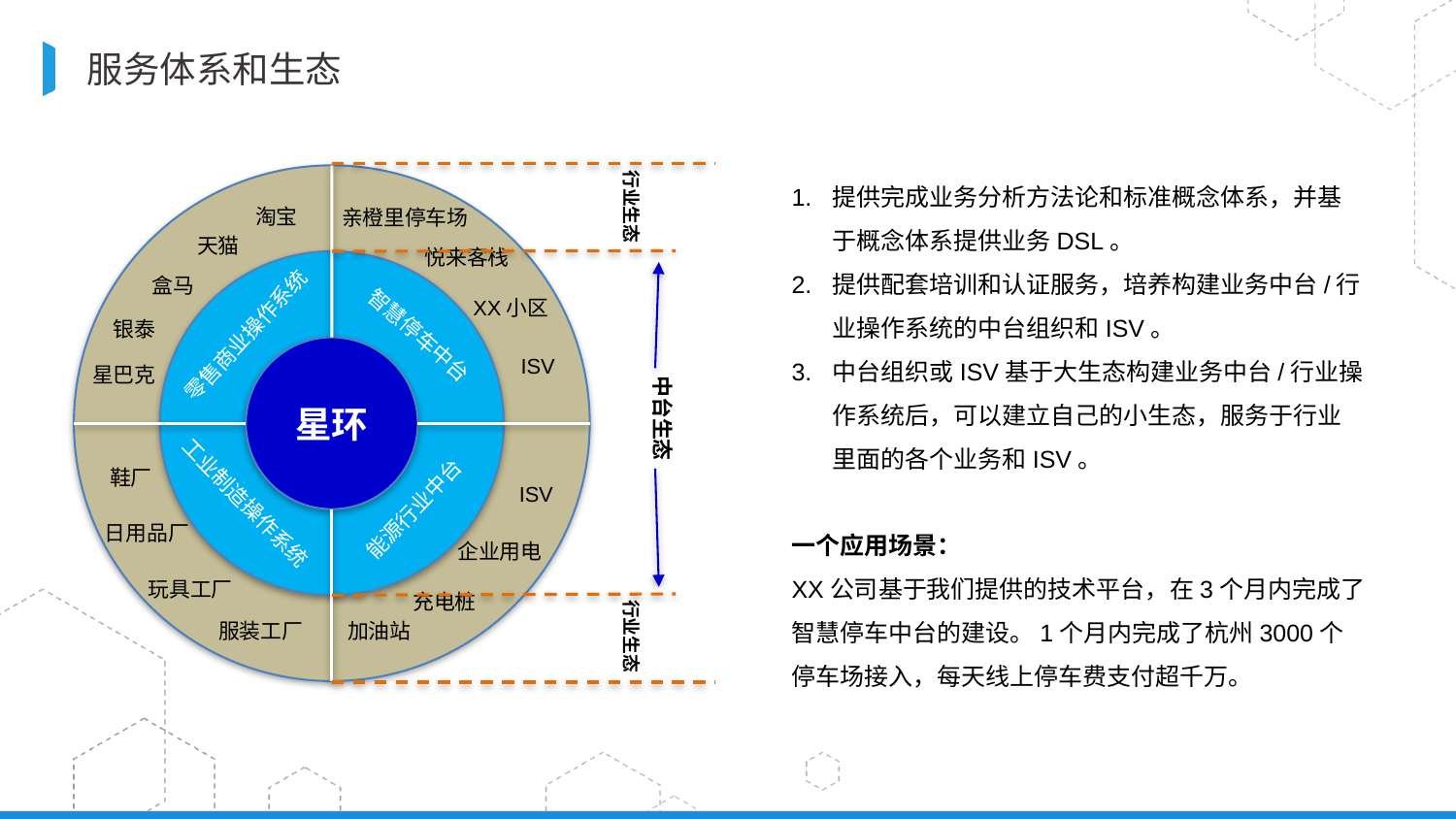

BBAAD9C20180234D78A0072836F0B660B2B9B2061F935B20A7D98B3BB16E2B090B49BA38C1683B0F22C92708C846A7EBD8F9218A91D05B011BBFC2437D7E20D324F7F1AD472396C734AF29576FA249A30800E2C8760242356816D1972599FCB8D9F62691BE3
# 服务体系和生态
提供完成业务分析方法论和标准概念体系，并基于概念体系提供业务DSL。
提供配套培训和认证服务，培养构建业务中台/行业操作系统的中台组织和ISV。
中台组织或ISV基于大生态构建业务中台/行业操作系统后，可以建立自己的小生态，服务于行业里面的各个业务和ISV。

一个应用场景：
XX公司基于我们提供的技术平台，在3个月内完成了智慧停车中台的建设。1个月内完成了杭州3000个停车场接入，每天线上停车费支付超千万。
行业生态

淘宝
亲橙里停车场
天猫
悦来客栈

盒马
XX小区
银泰
零售商业操作系统
智慧停车中台
星环
ISV
星巴克
中台生态
鞋厂
ISV
工业制造操作系统
能源行业中台
日用品厂
企业用电
玩具工厂
充电桩
行业生态
服装工厂
加油站